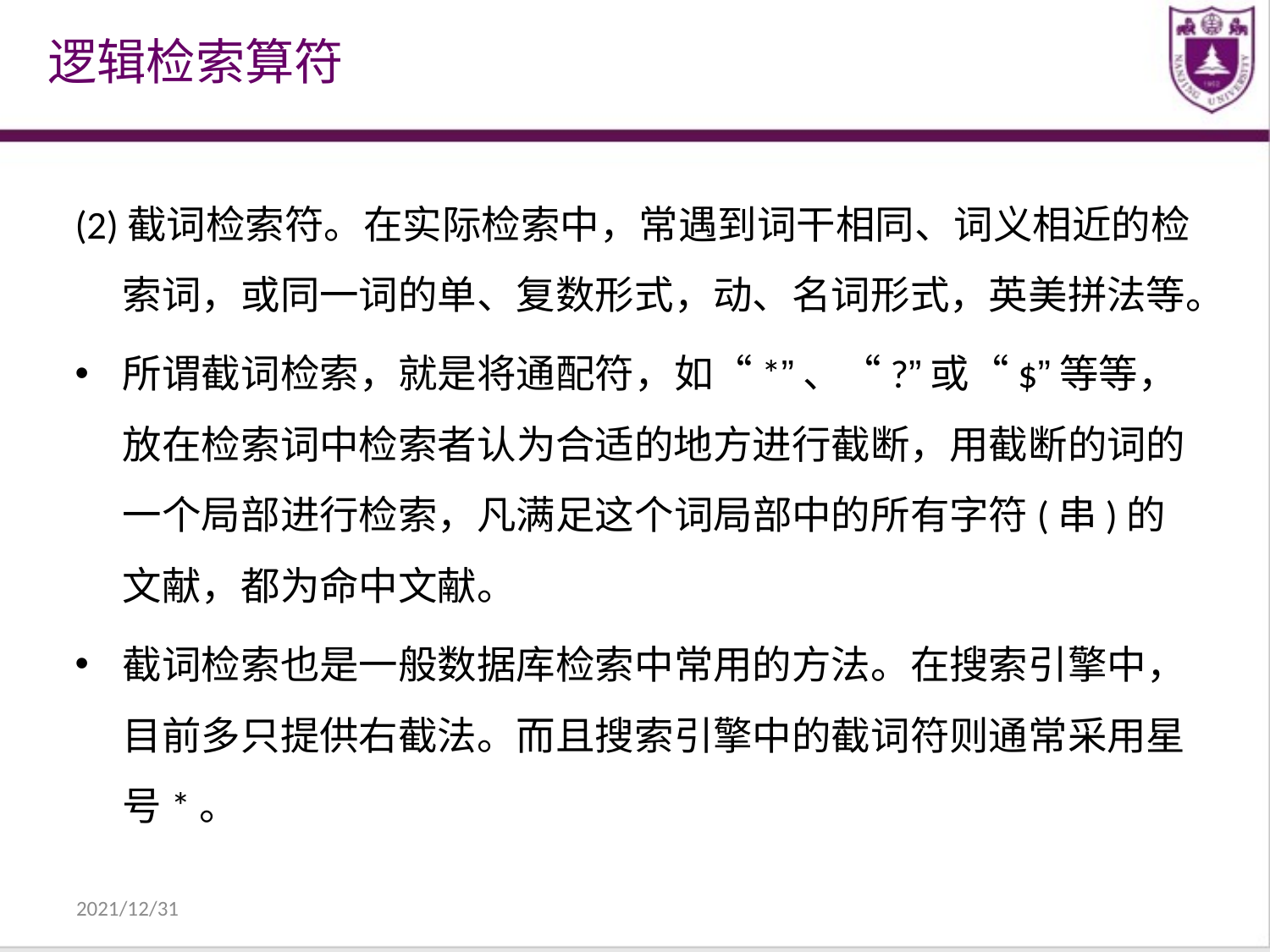

逻辑检索算符
(2)截词检索符。在实际检索中，常遇到词干相同、词义相近的检索词，或同一词的单、复数形式，动、名词形式，英美拼法等。
所谓截词检索，就是将通配符，如“*”、“?”或“$”等等，放在检索词中检索者认为合适的地方进行截断，用截断的词的一个局部进行检索，凡满足这个词局部中的所有字符(串)的文献，都为命中文献。
截词检索也是一般数据库检索中常用的方法。在搜索引擎中，目前多只提供右截法。而且搜索引擎中的截词符则通常采用星号*。
2021/12/31